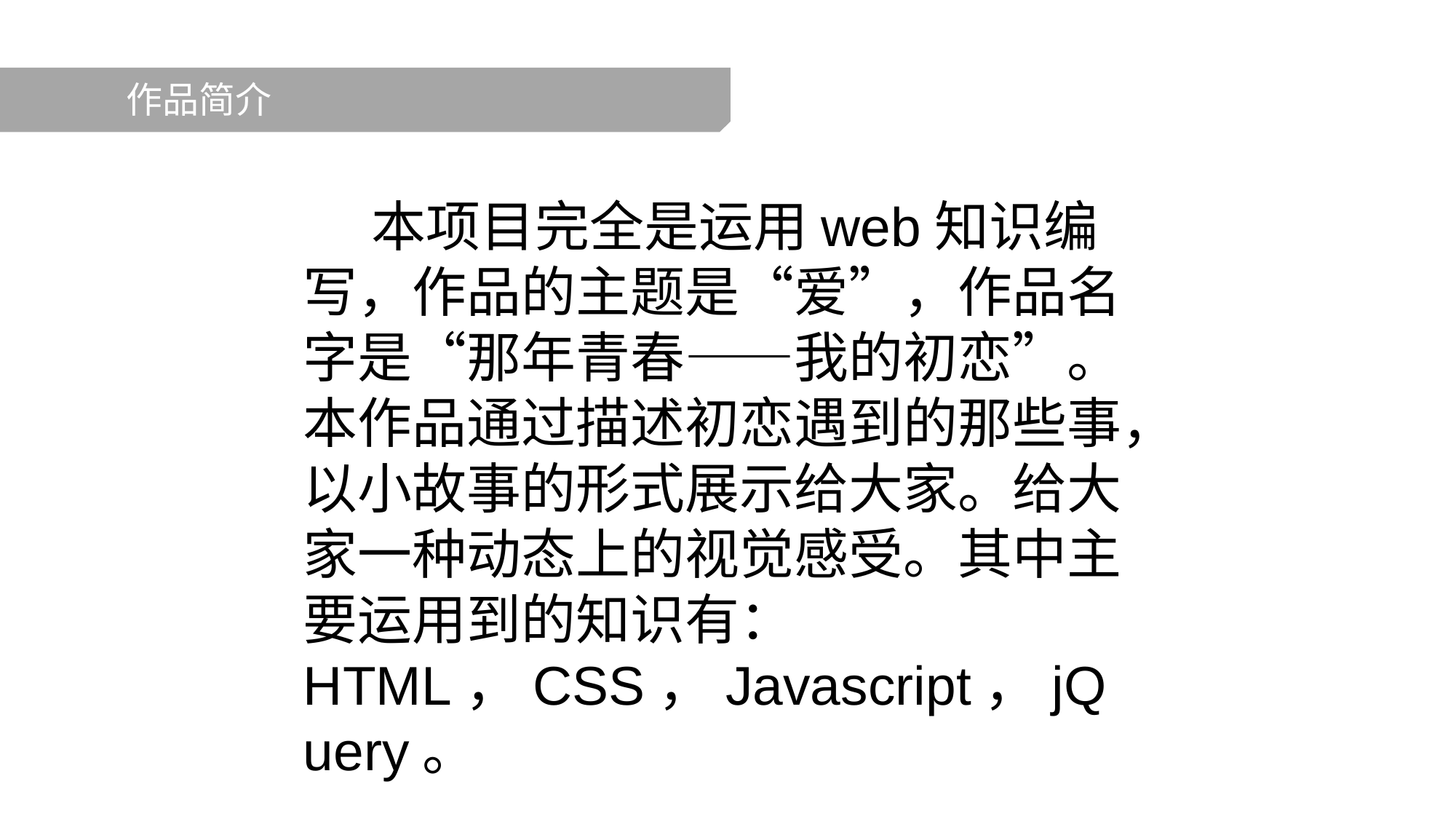

# 作品简介

          本项目完全是运用web知识编写，作品的主题是“爱”，作品名字是“那年青春——我的初恋”。本作品通过描述初恋遇到的那些事，以小故事的形式展示给大家。给大家一种动态上的视觉感受。其中主要运用到的知识有：HTML，CSS，Javascript，jQuery。